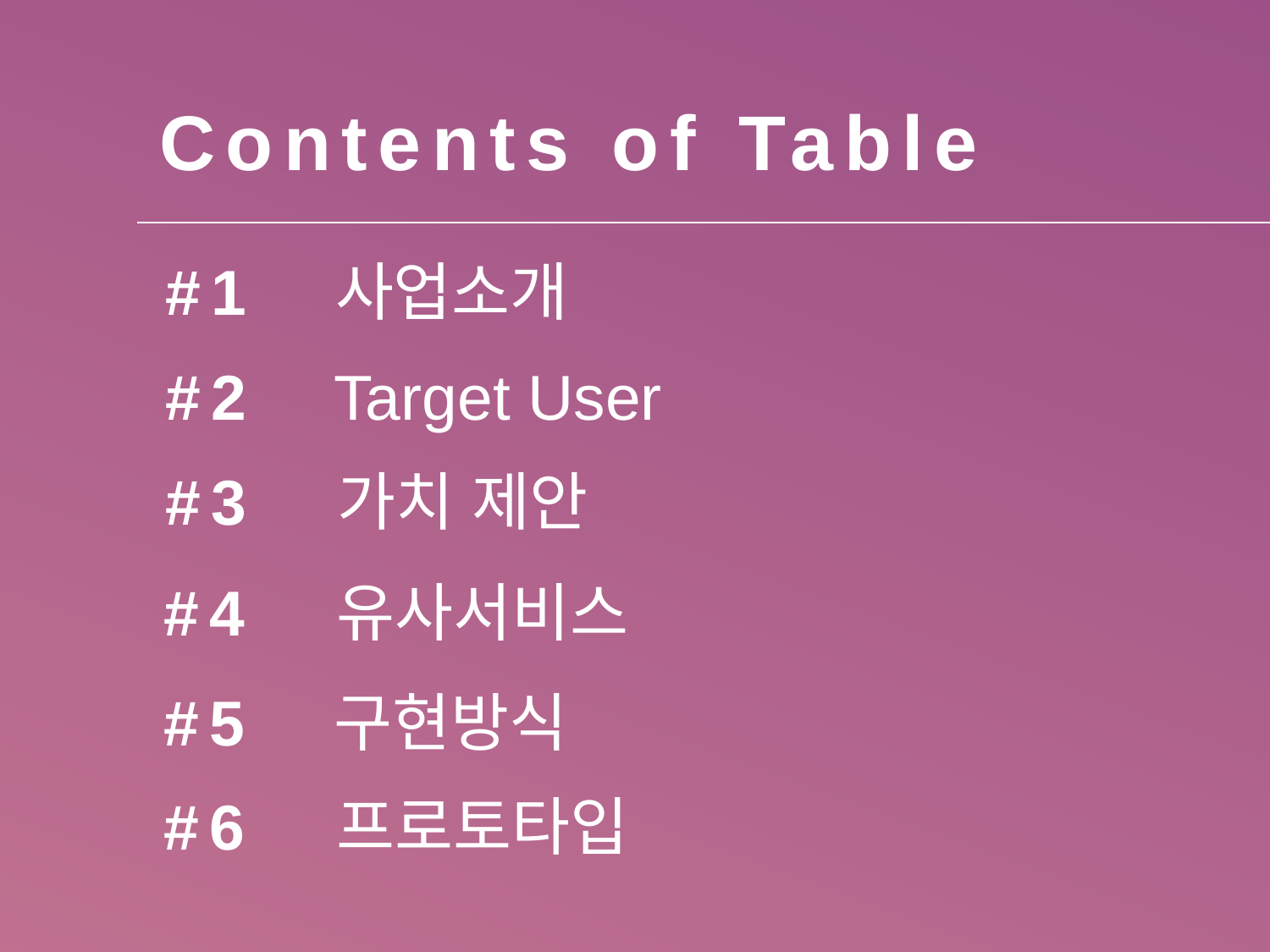

Contents of Table
사업소개
#1
Target User
#2
가치 제안
#3
유사서비스
#4
구현방식
#5
프로토타입
#6